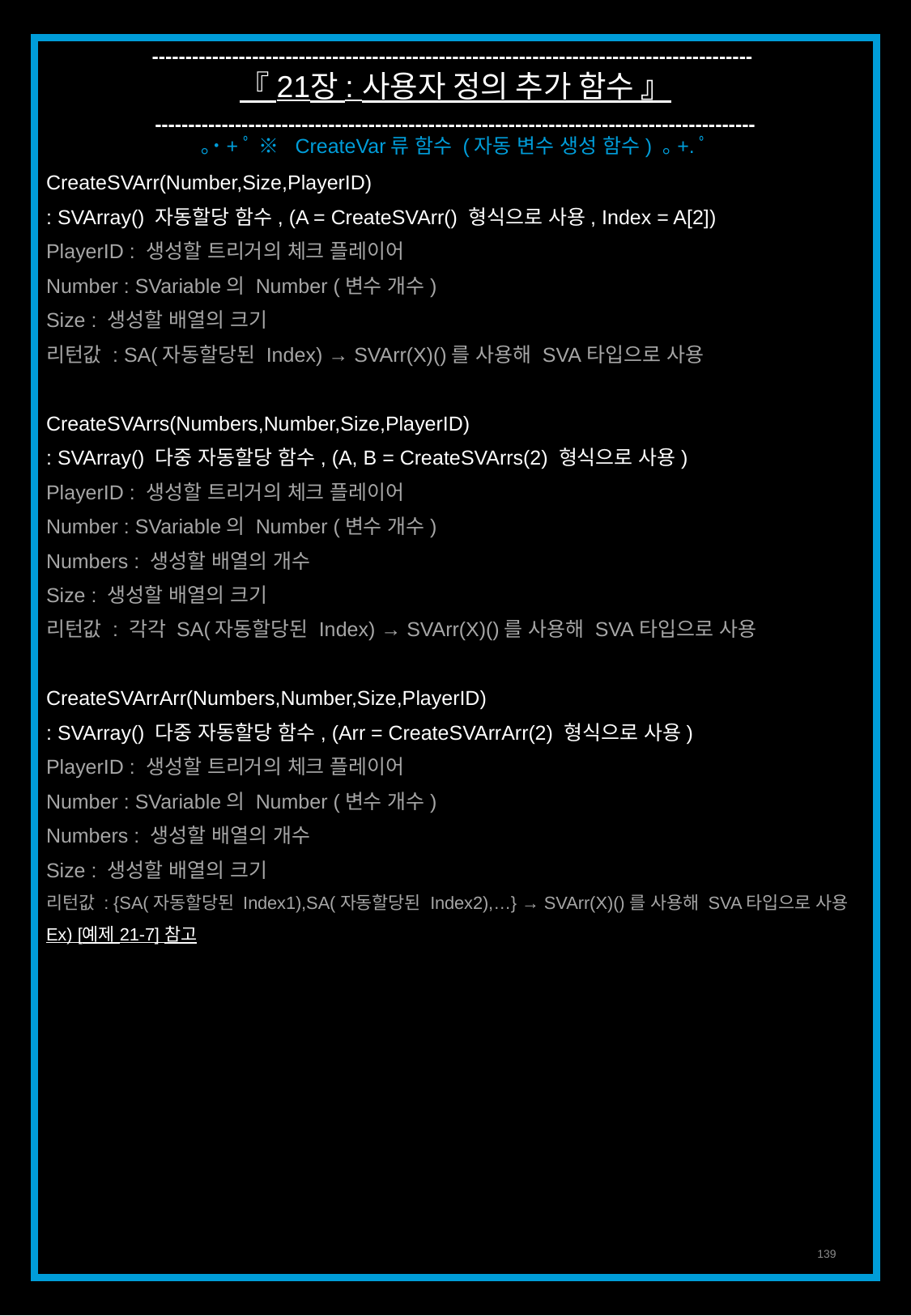

------------------------------------------------------------------------------------------
『 21장 : 사용자 정의 추가 함수 』
------------------------------------------------------------------------------------------

｡˙+ﾟ ※  CreateVar류 함수 (자동 변수 생성 함수) ｡+.ﾟ
CreateSVArr(Number,Size,PlayerID)
: SVArray() 자동할당 함수, (A = CreateSVArr() 형식으로 사용, Index = A[2])
PlayerID : 생성할 트리거의 체크 플레이어
Number : SVariable의 Number (변수 개수)
Size : 생성할 배열의 크기
리턴값 : SA(자동할당된 Index) → SVArr(X)()를 사용해 SVA타입으로 사용

CreateSVArrs(Numbers,Number,Size,PlayerID)
: SVArray() 다중 자동할당 함수, (A, B = CreateSVArrs(2) 형식으로 사용)
PlayerID : 생성할 트리거의 체크 플레이어
Number : SVariable의 Number (변수 개수)
Numbers : 생성할 배열의 개수
Size : 생성할 배열의 크기
리턴값 : 각각 SA(자동할당된 Index) → SVArr(X)()를 사용해 SVA타입으로 사용

CreateSVArrArr(Numbers,Number,Size,PlayerID)
: SVArray() 다중 자동할당 함수, (Arr = CreateSVArrArr(2) 형식으로 사용)
PlayerID : 생성할 트리거의 체크 플레이어
Number : SVariable의 Number (변수 개수)
Numbers : 생성할 배열의 개수
Size : 생성할 배열의 크기
리턴값 : {SA(자동할당된 Index1),SA(자동할당된 Index2),…} → SVArr(X)()를 사용해 SVA타입으로 사용
Ex) [예제 21-7] 참고
139